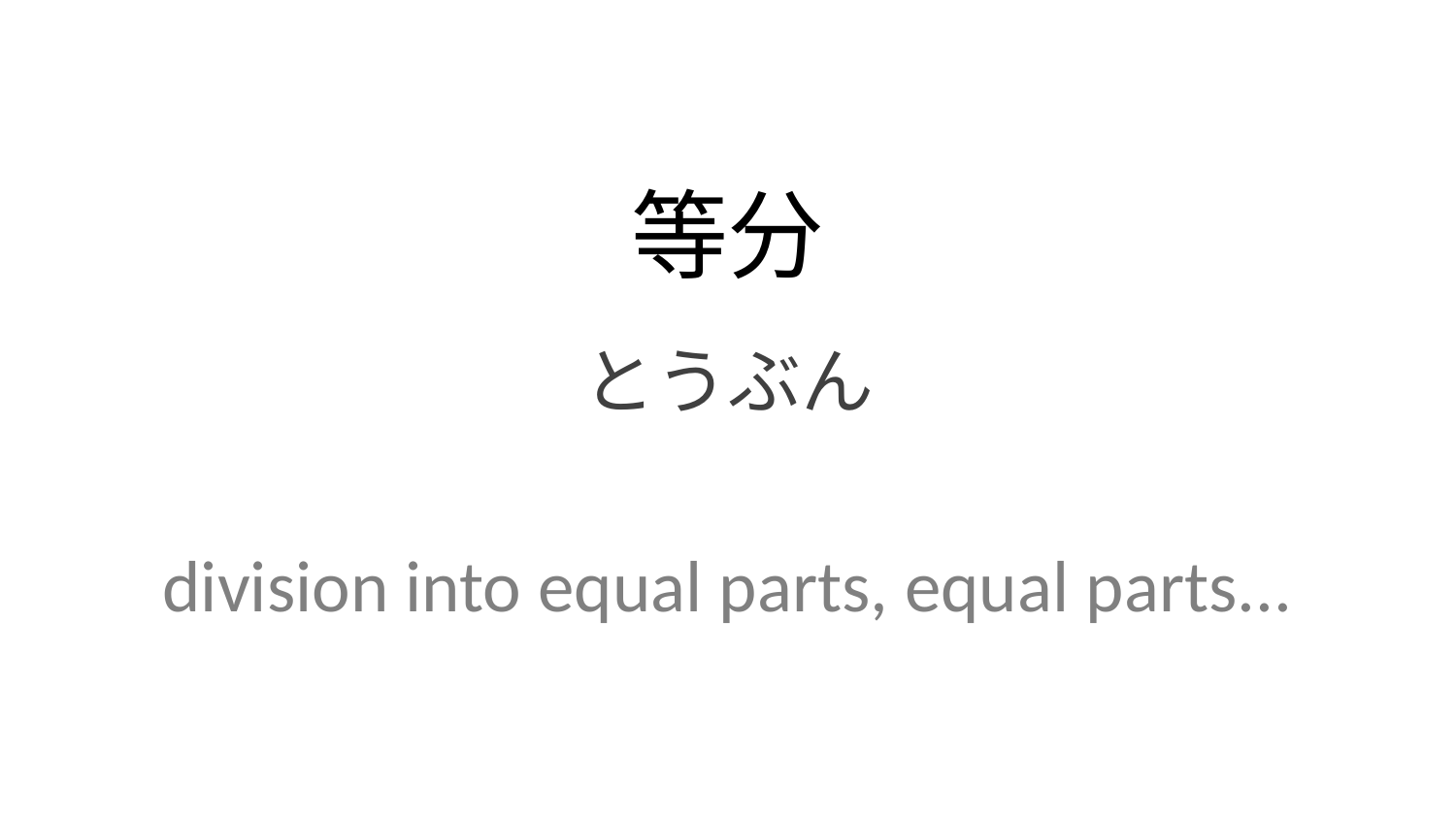

等分

とうぶん
division into equal parts, equal parts...